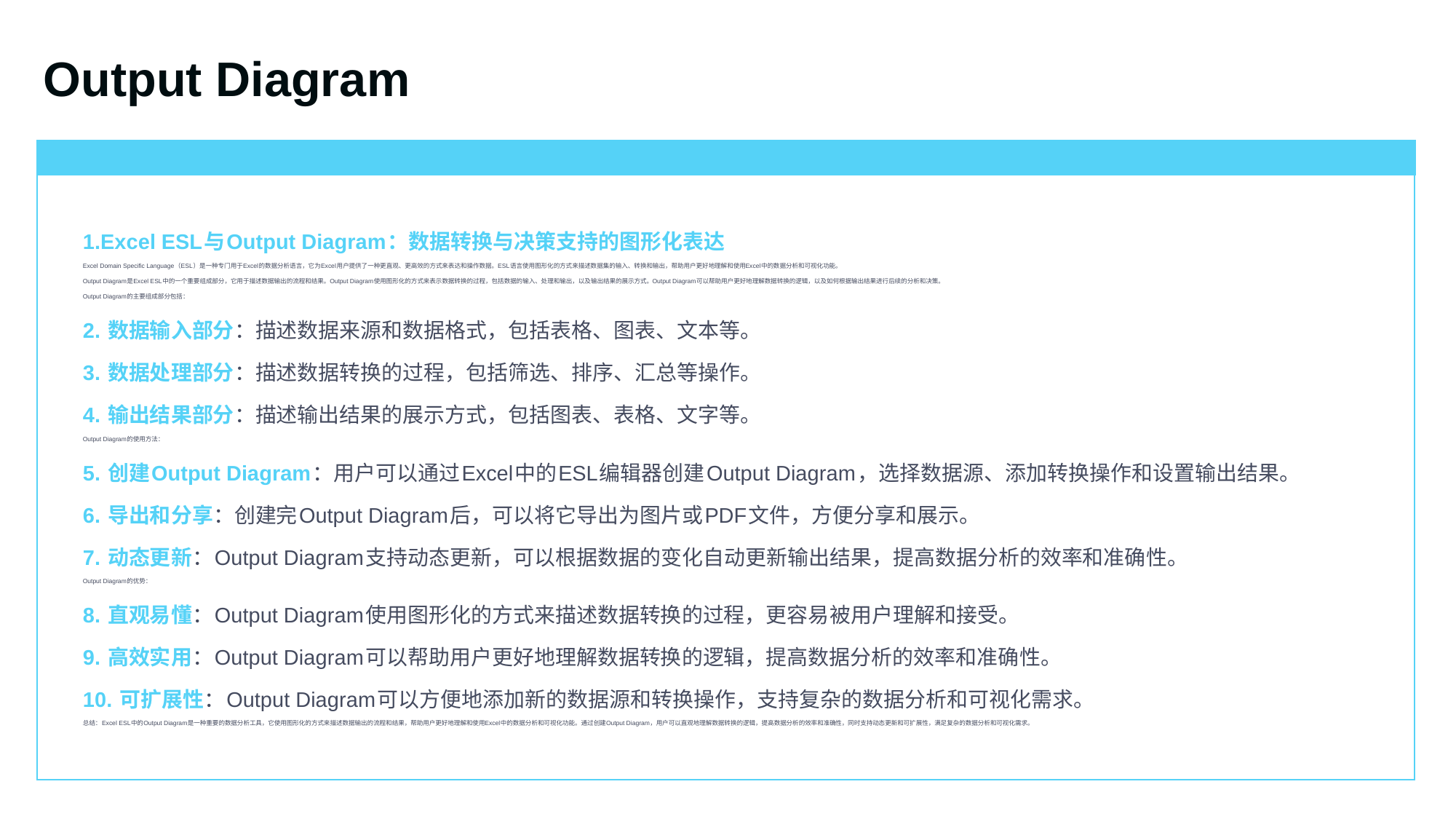

Output Diagram

1.Excel ESL与Output Diagram：数据转换与决策支持的图形化表达
Excel Domain Specific Language（ESL）是一种专门用于Excel的数据分析语言，它为Excel用户提供了一种更直观、更高效的方式来表达和操作数据。ESL语言使用图形化的方式来描述数据集的输入、转换和输出，帮助用户更好地理解和使用Excel中的数据分析和可视化功能。
Output Diagram是Excel ESL中的一个重要组成部分，它用于描述数据输出的流程和结果。Output Diagram使用图形化的方式来表示数据转换的过程，包括数据的输入、处理和输出，以及输出结果的展示方式。Output Diagram可以帮助用户更好地理解数据转换的逻辑，以及如何根据输出结果进行后续的分析和决策。
Output Diagram的主要组成部分包括：
2. 数据输入部分：描述数据来源和数据格式，包括表格、图表、文本等。
3. 数据处理部分：描述数据转换的过程，包括筛选、排序、汇总等操作。
4. 输出结果部分：描述输出结果的展示方式，包括图表、表格、文字等。
Output Diagram的使用方法：
5. 创建Output Diagram：用户可以通过Excel中的ESL编辑器创建Output Diagram，选择数据源、添加转换操作和设置输出结果。
6. 导出和分享：创建完Output Diagram后，可以将它导出为图片或PDF文件，方便分享和展示。
7. 动态更新：Output Diagram支持动态更新，可以根据数据的变化自动更新输出结果，提高数据分析的效率和准确性。
Output Diagram的优势：
8. 直观易懂：Output Diagram使用图形化的方式来描述数据转换的过程，更容易被用户理解和接受。
9. 高效实用：Output Diagram可以帮助用户更好地理解数据转换的逻辑，提高数据分析的效率和准确性。
10. 可扩展性：Output Diagram可以方便地添加新的数据源和转换操作，支持复杂的数据分析和可视化需求。
总结：Excel ESL中的Output Diagram是一种重要的数据分析工具，它使用图形化的方式来描述数据输出的流程和结果，帮助用户更好地理解和使用Excel中的数据分析和可视化功能。通过创建Output Diagram，用户可以直观地理解数据转换的逻辑，提高数据分析的效率和准确性，同时支持动态更新和可扩展性，满足复杂的数据分析和可视化需求。